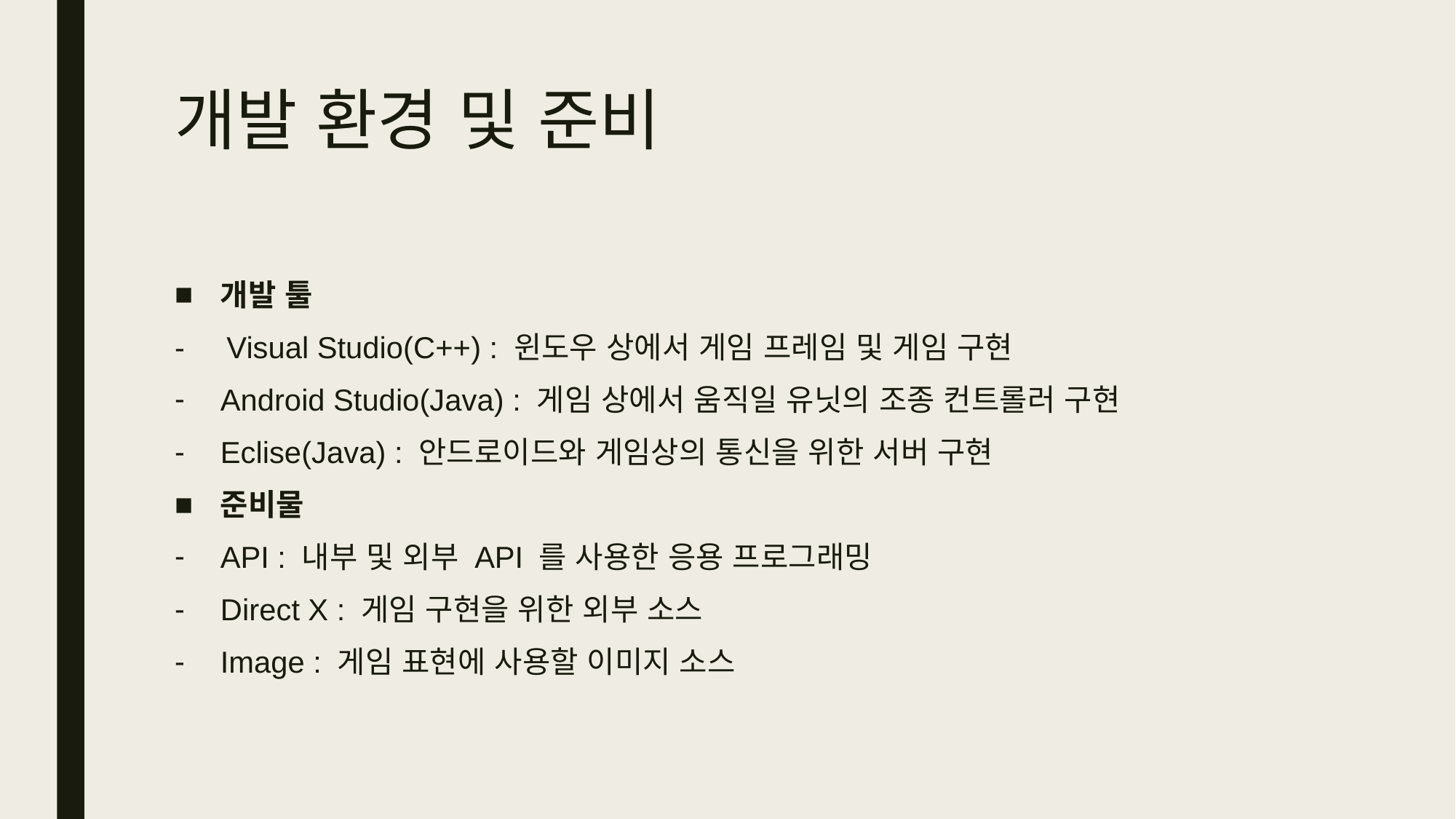

# 개발 환경 및 준비
개발 툴
-     Visual Studio(C++) : 윈도우 상에서 게임 프레임 및 게임 구현
Android Studio(Java) : 게임 상에서 움직일 유닛의 조종 컨트롤러 구현
Eclise(Java) : 안드로이드와 게임상의 통신을 위한 서버 구현
준비물
API : 내부 및 외부 API 를 사용한 응용 프로그래밍
Direct X : 게임 구현을 위한 외부 소스
Image : 게임 표현에 사용할 이미지 소스